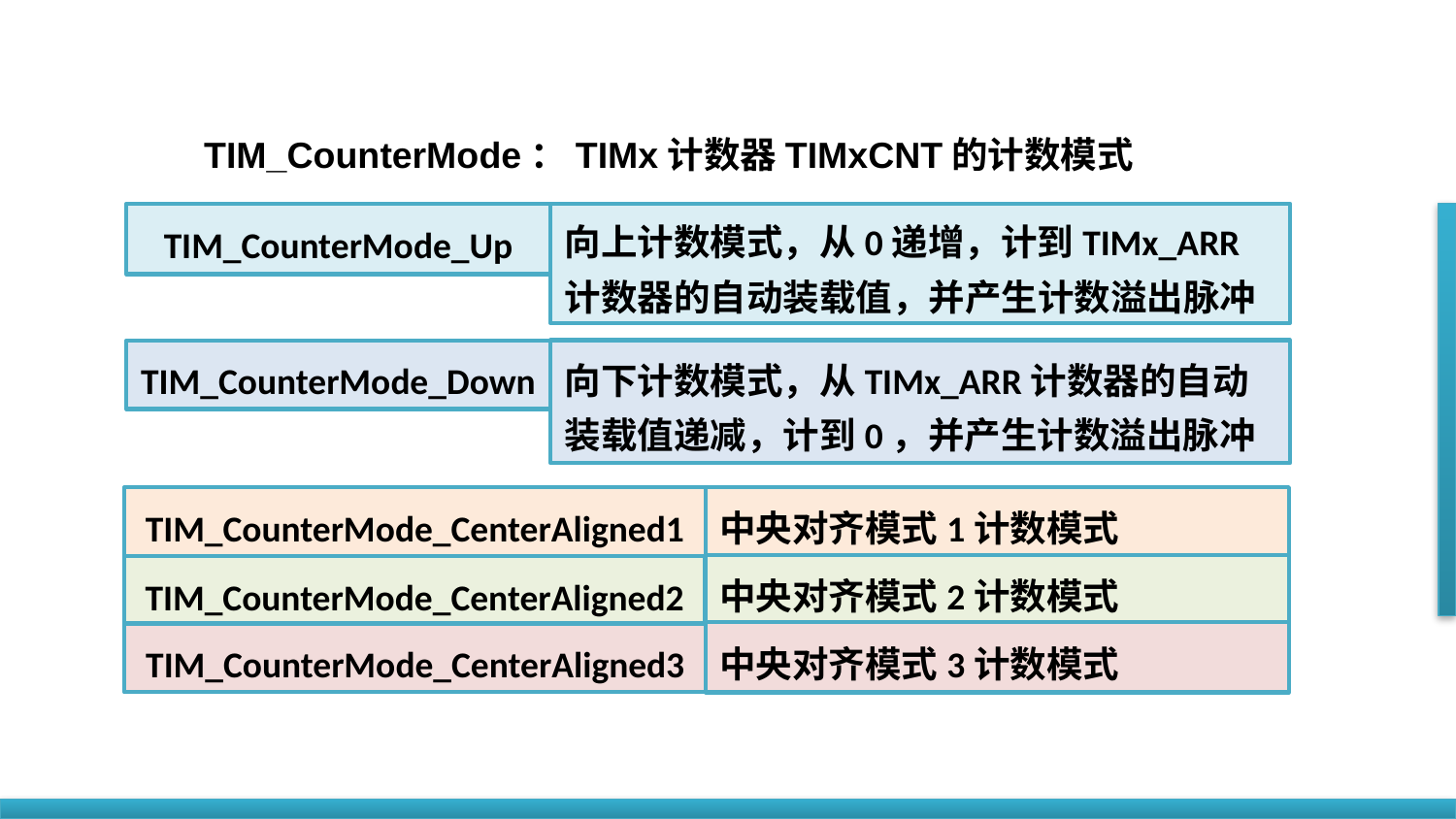

TIM_CounterMode：TIMx计数器TIMxCNT的计数模式
TIM_CounterMode_Up
向上计数模式，从0递增，计到TIMx_ARR计数器的自动装载值，并产生计数溢出脉冲
向下计数模式，从TIMx_ARR计数器的自动装载值递减，计到0，并产生计数溢出脉冲
TIM_CounterMode_Down
中央对齐模式1计数模式
TIM_CounterMode_CenterAligned1
中央对齐模式2计数模式
TIM_CounterMode_CenterAligned2
中央对齐模式3计数模式
TIM_CounterMode_CenterAligned3